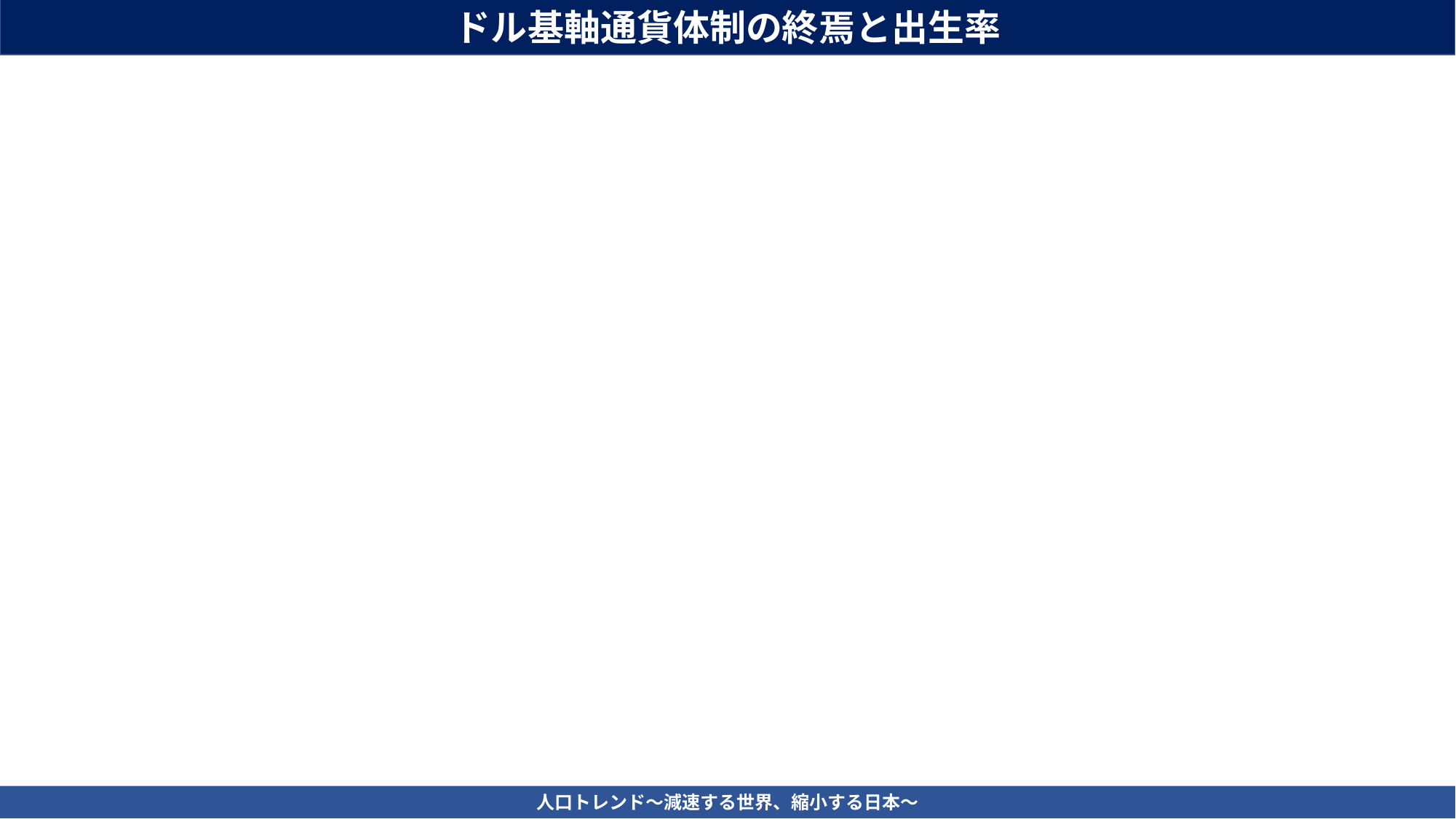

ドル基軸通貨体制の終焉と出生率
人口トレンド～減速する世界、縮小する日本～